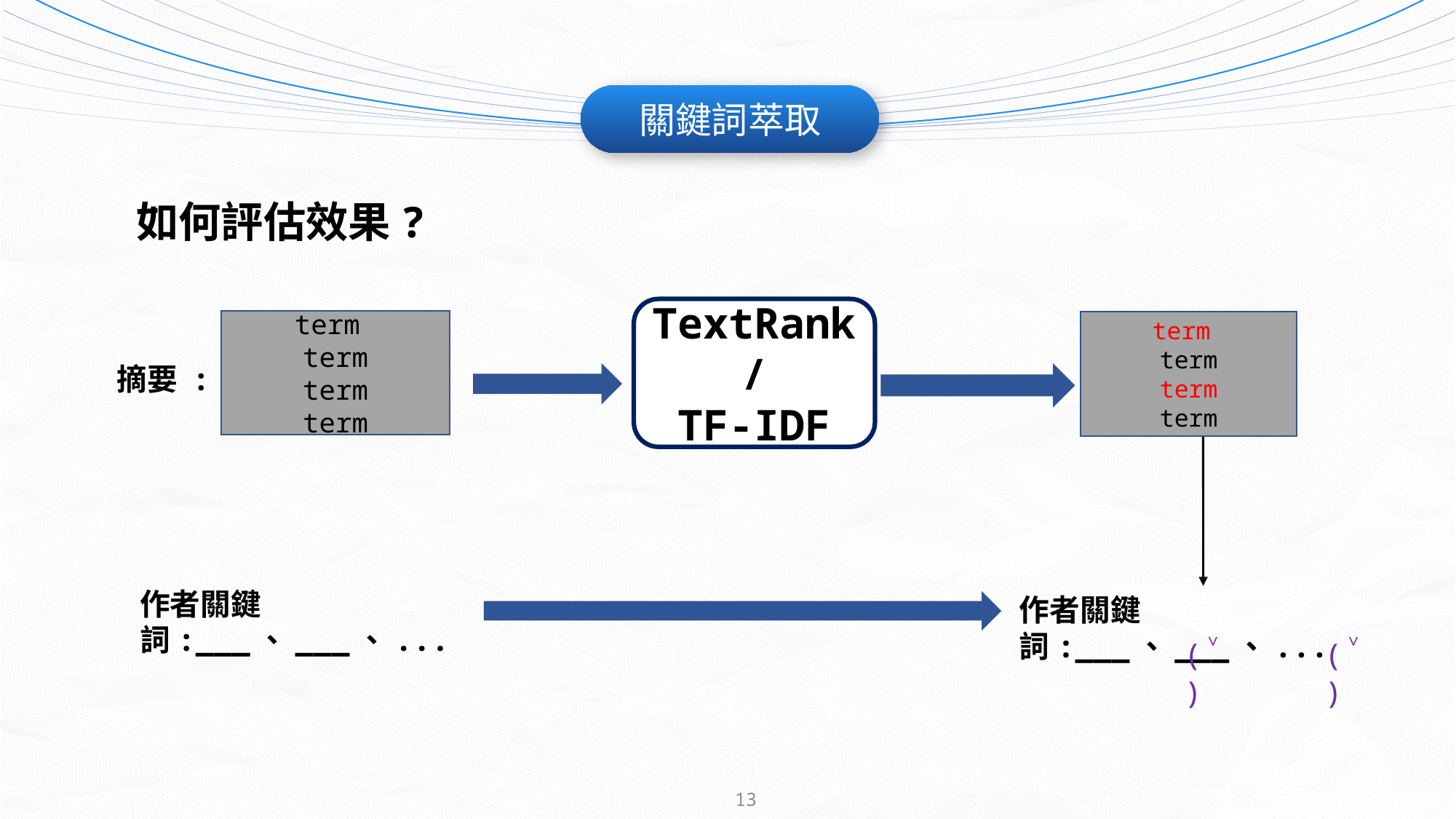

關鍵詞萃取
如何評估效果?
TextRank/
TF-IDF
term
term
term
term
term
term
term
term
摘要 :

作者關鍵詞:___、___、...
作者關鍵詞:___、___、...

(˅)
(˅)
13